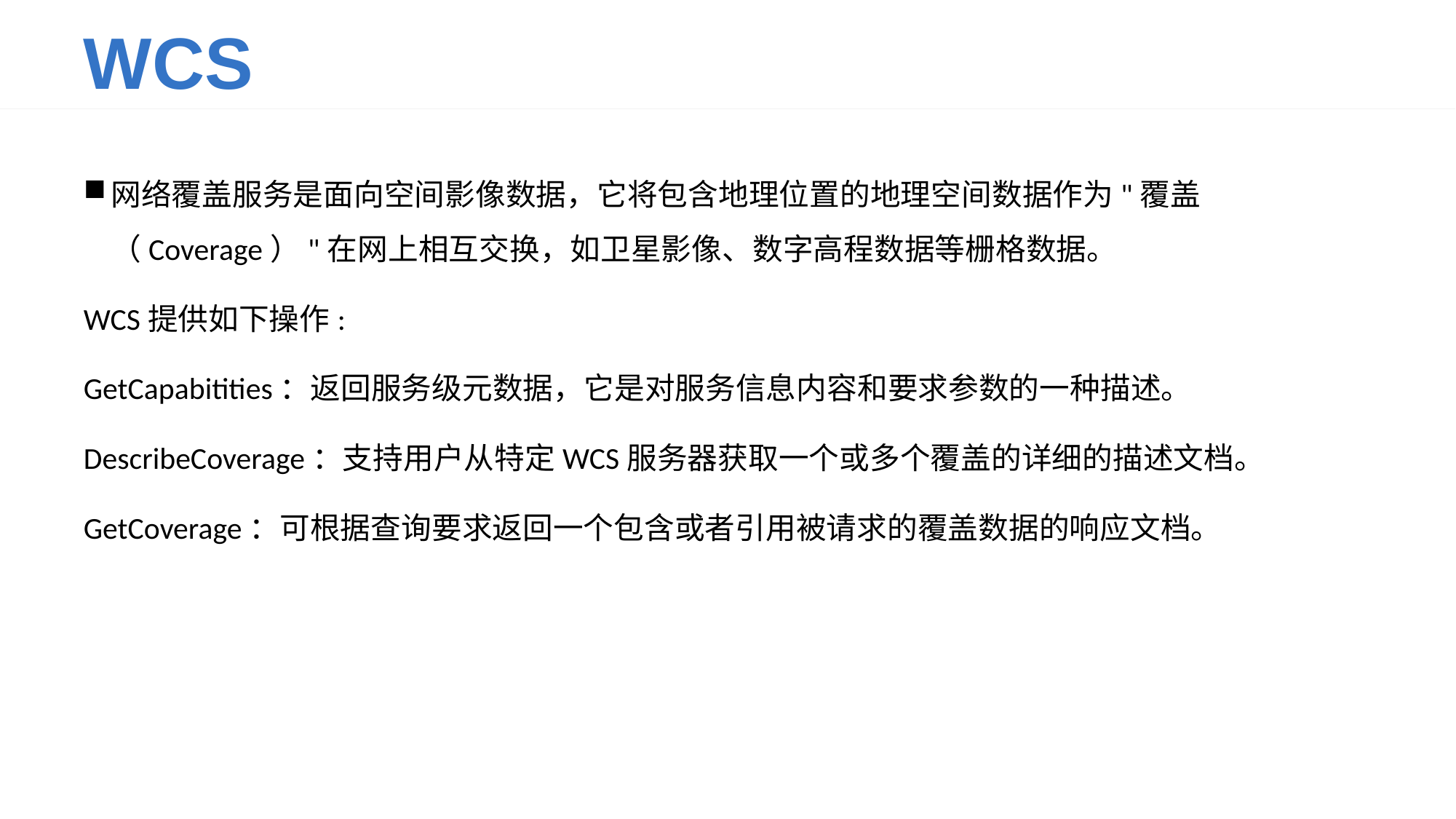

# WCS
网络覆盖服务是面向空间影像数据，它将包含地理位置的地理空间数据作为"覆盖（Coverage）"在网上相互交换，如卫星影像、数字高程数据等栅格数据。
WCS提供如下操作:
GetCapabitities：返回服务级元数据，它是对服务信息内容和要求参数的一种描述。
DescribeCoverage：支持用户从特定WCS服务器获取一个或多个覆盖的详细的描述文档。
GetCoverage：可根据查询要求返回一个包含或者引用被请求的覆盖数据的响应文档。